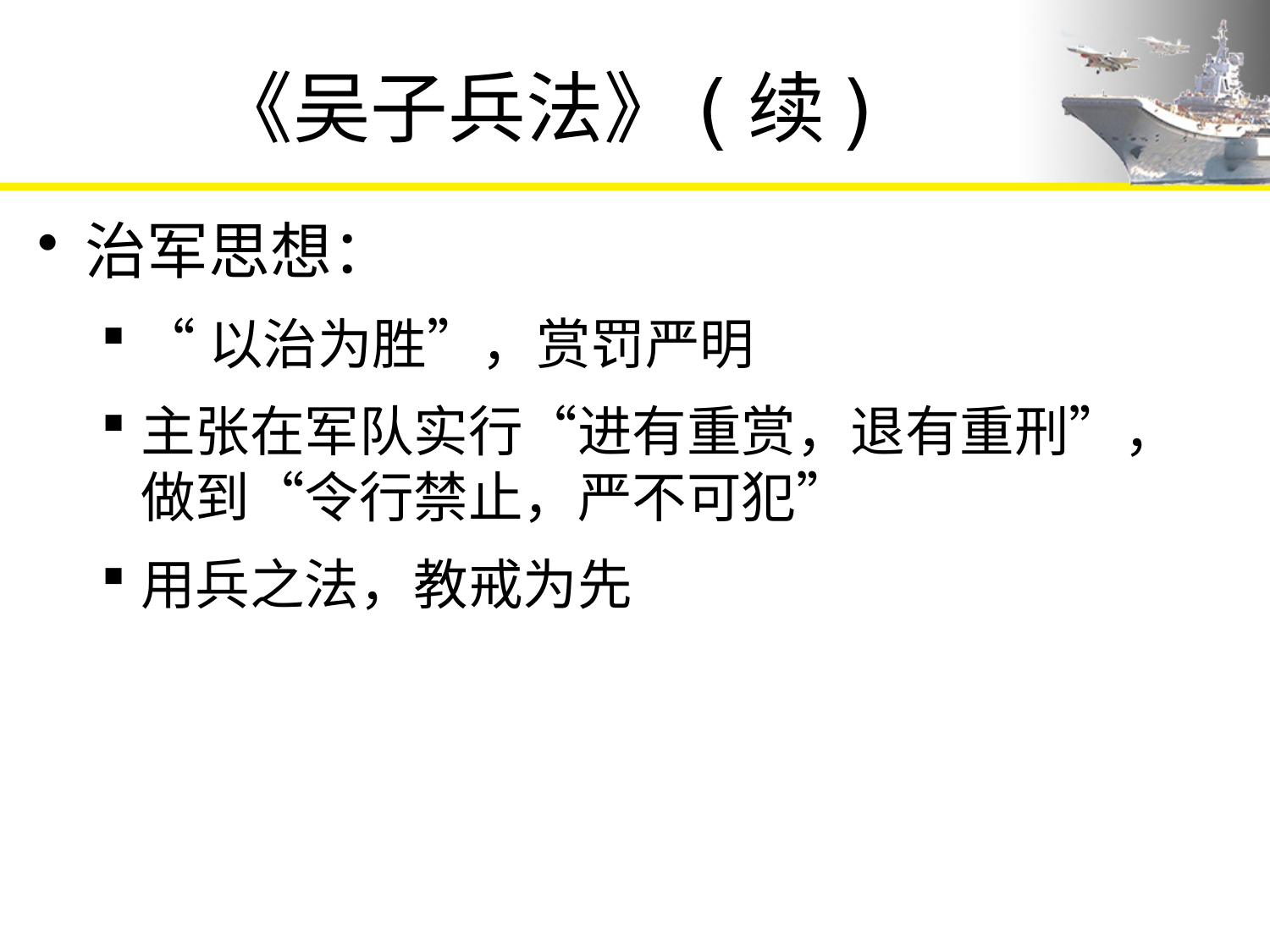

# 《吴子兵法》(续)
治军思想：
“以治为胜”，赏罚严明
主张在军队实行“进有重赏，退有重刑”，做到“令行禁止，严不可犯”
用兵之法，教戒为先